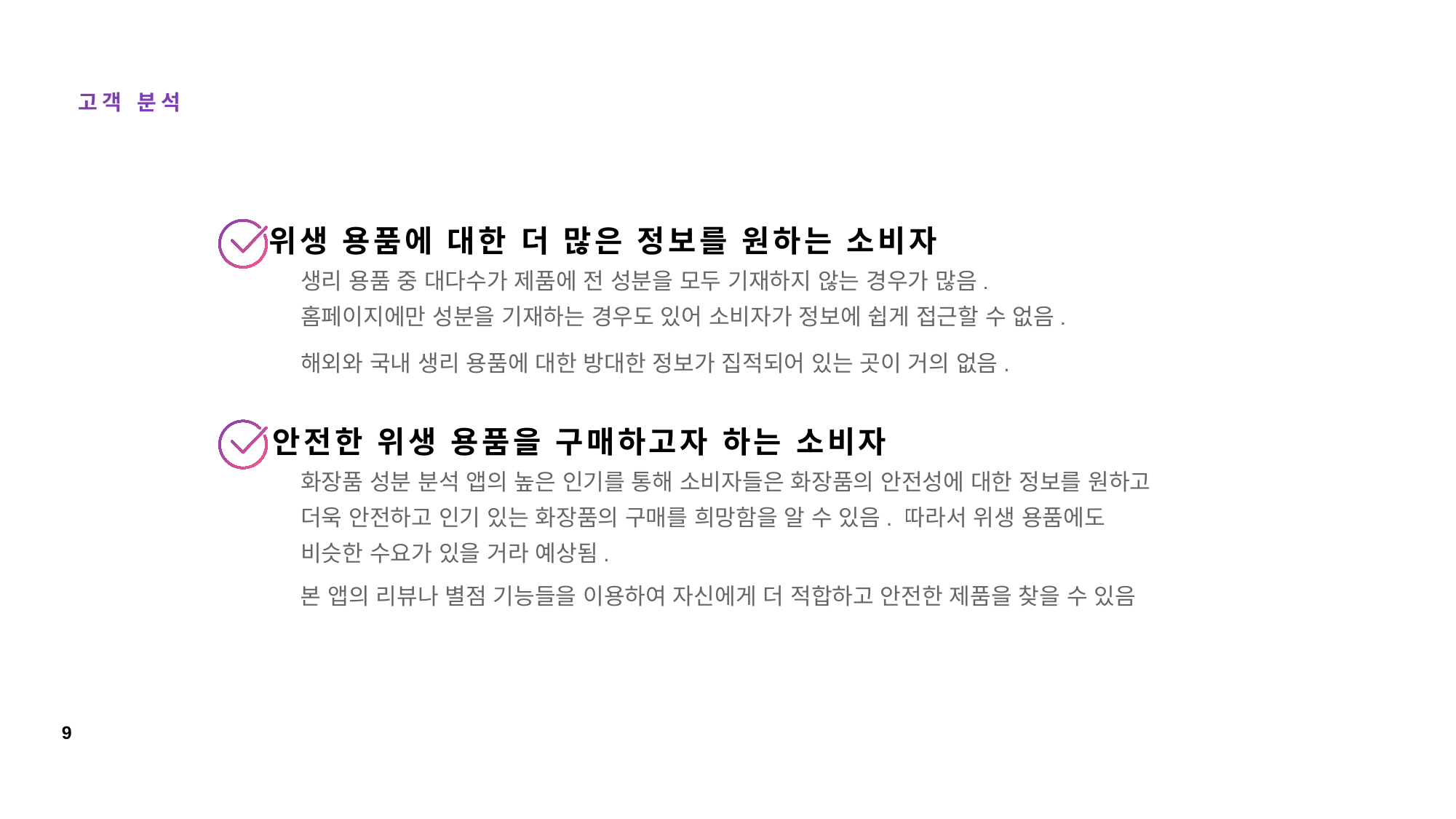

고객 분석

위생 용품에 대한 더 많은 정보를 원하는 소비자
생리 용품 중 대다수가 제품에 전 성분을 모두 기재하지 않는 경우가 많음.
홈페이지에만 성분을 기재하는 경우도 있어 소비자가 정보에 쉽게 접근할 수 없음.
해외와 국내 생리 용품에 대한 방대한 정보가 집적되어 있는 곳이 거의 없음.

안전한 위생 용품을 구매하고자 하는 소비자
화장품 성분 분석 앱의 높은 인기를 통해 소비자들은 화장품의 안전성에 대한 정보를 원하고 더욱 안전하고 인기 있는 화장품의 구매를 희망함을 알 수 있음. 따라서 위생 용품에도 비슷한 수요가 있을 거라 예상됨.
본 앱의 리뷰나 별점 기능들을 이용하여 자신에게 더 적합하고 안전한 제품을 찾을 수 있음